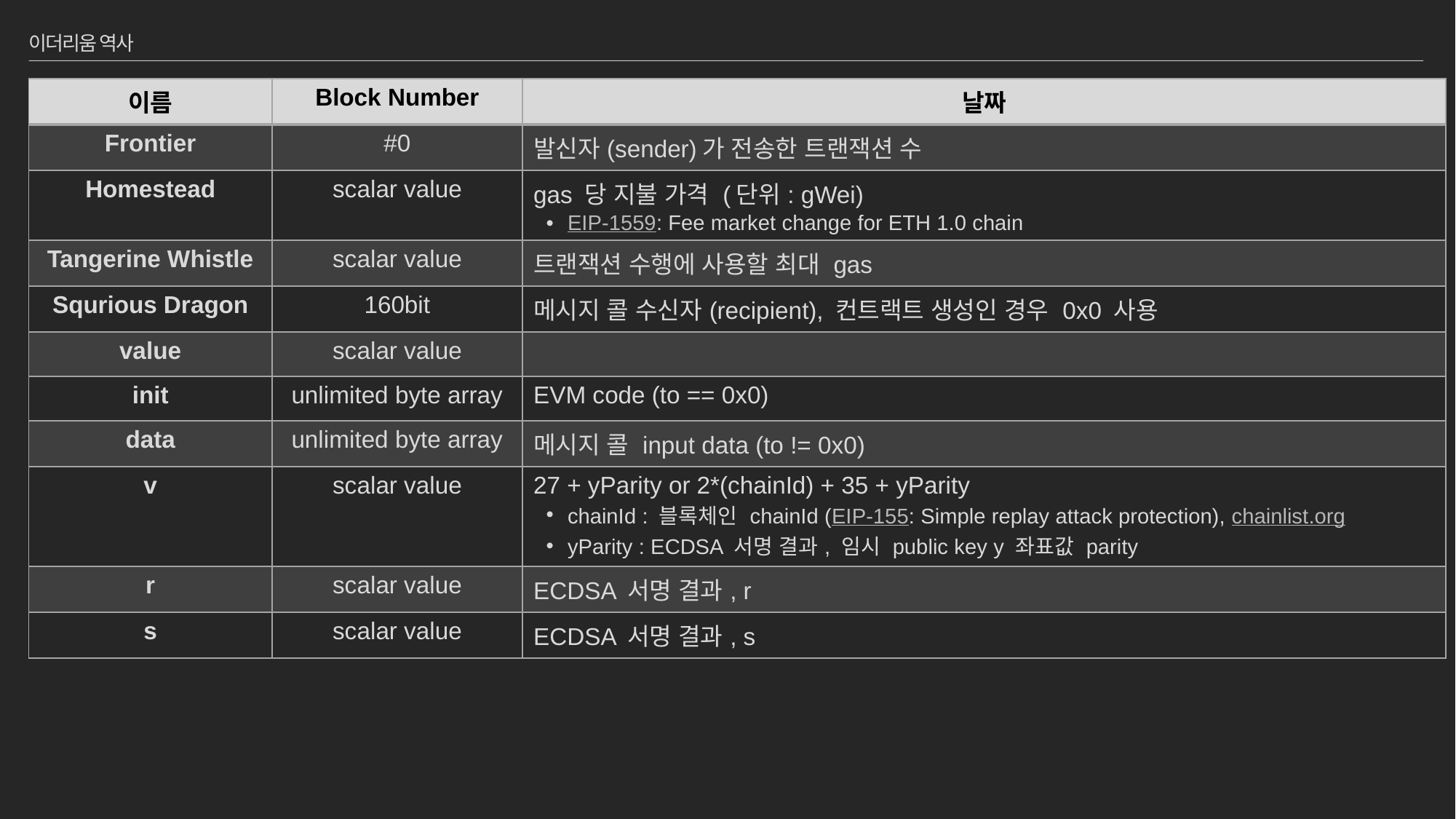

# 이더리움 역사
| 이름 | Block Number | 날짜 |
| --- | --- | --- |
| Frontier | #0 | 발신자(sender)가 전송한 트랜잭션 수 |
| Homestead | scalar value | gas 당 지불 가격 (단위: gWei) EIP-1559: Fee market change for ETH 1.0 chain |
| Tangerine Whistle | scalar value | 트랜잭션 수행에 사용할 최대 gas |
| Squrious Dragon | 160bit | 메시지 콜 수신자(recipient), 컨트랙트 생성인 경우 0x0 사용 |
| value | scalar value |  |
| init | unlimited byte array | EVM code (to == 0x0) |
| data | unlimited byte array | 메시지 콜 input data (to != 0x0) |
| v | scalar value | 27 + yParity or 2\*(chainId) + 35 + yParity chainId : 블록체인 chainId (EIP-155: Simple replay attack protection), chainlist.org yParity : ECDSA 서명 결과, 임시 public key y 좌표값 parity |
| r | scalar value | ECDSA 서명 결과, r |
| s | scalar value | ECDSA 서명 결과, s |